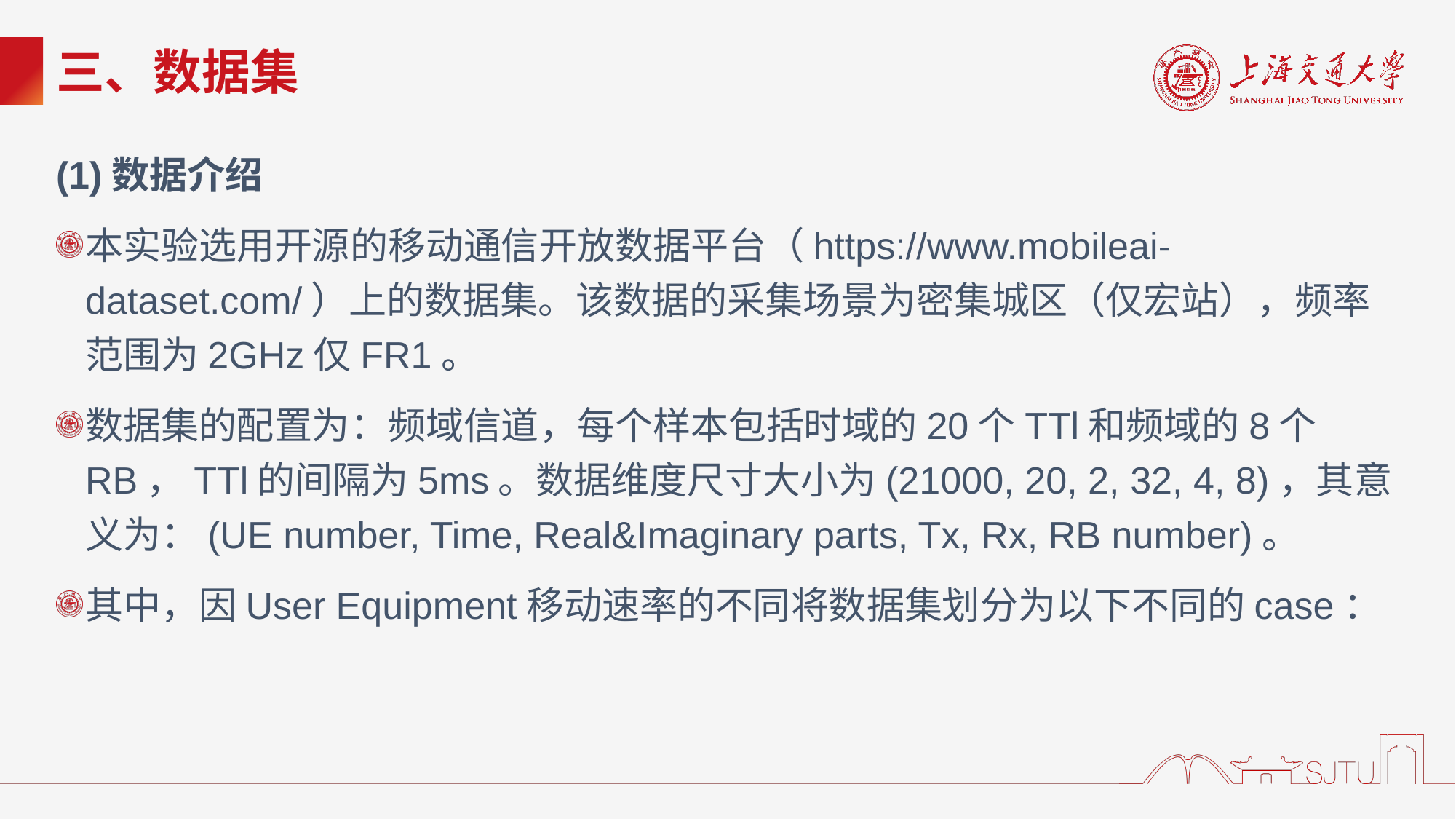

# 三、数据集
(1)数据介绍
本实验选用开源的移动通信开放数据平台（https://www.mobileai-dataset.com/）上的数据集。该数据的采集场景为密集城区（仅宏站），频率范围为2GHz仅FR1。
数据集的配置为：频域信道，每个样本包括时域的20个TTl和频域的8个RB，TTl的间隔为5ms。数据维度尺寸大小为(21000, 20, 2, 32, 4, 8)，其意义为：(UE number, Time, Real&Imaginary parts, Tx, Rx, RB number)。
其中，因User Equipment移动速率的不同将数据集划分为以下不同的case：